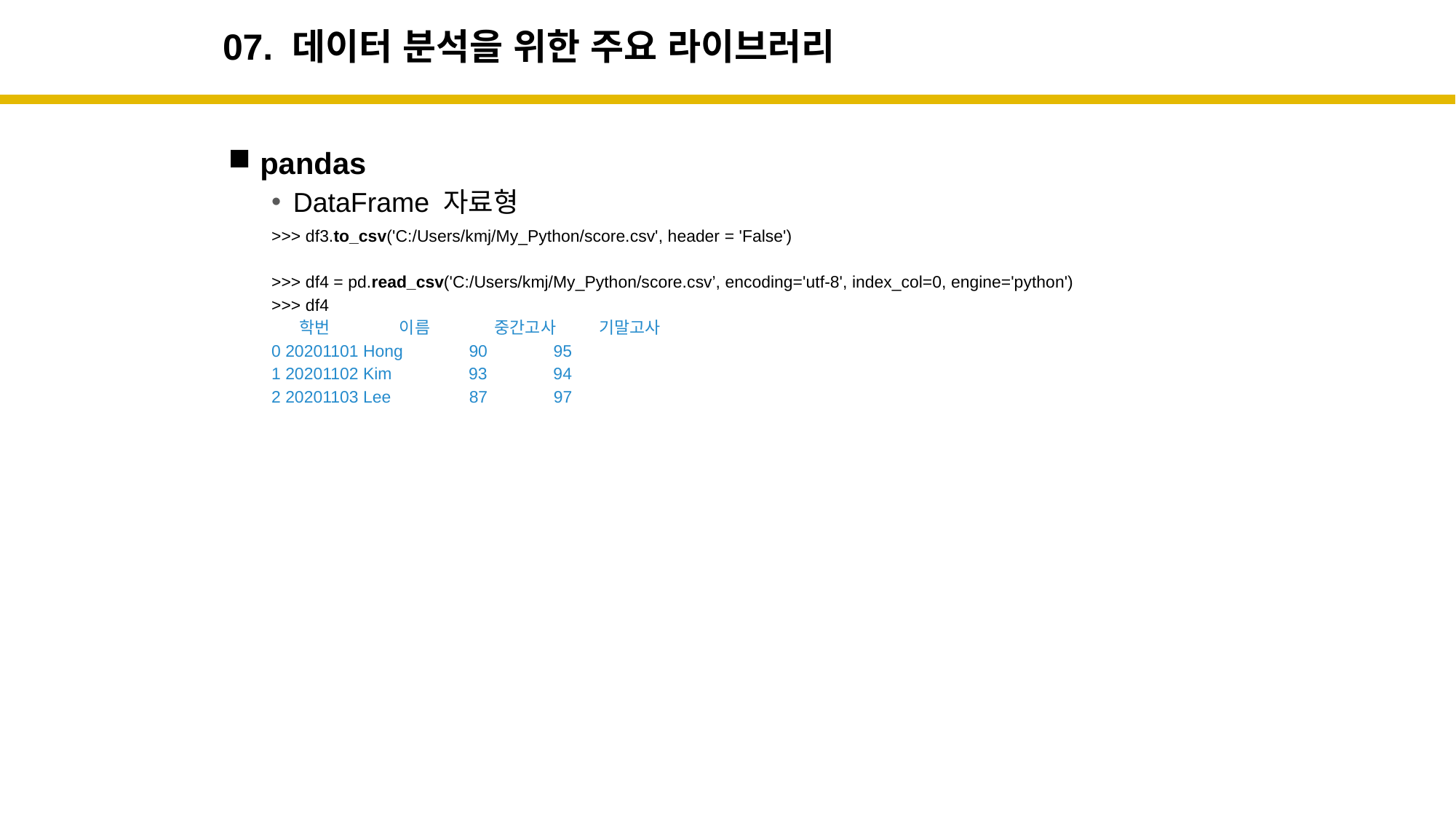

# 07. 데이터 분석을 위한 주요 라이브러리
pandas
DataFrame 자료형
>>> df3.to_csv('C:/Users/kmj/My_Python/score.csv', header = 'False')

>>> df4 = pd.read_csv('C:/Users/kmj/My_Python/score.csv’, encoding='utf-8', index_col=0, engine='python')
>>> df4
     학번	    이름	 중간고사 	기말고사
0 20201101 Hong              90              95
1 20201102 Kim                 93              94
2 20201103 Lee                 87              97